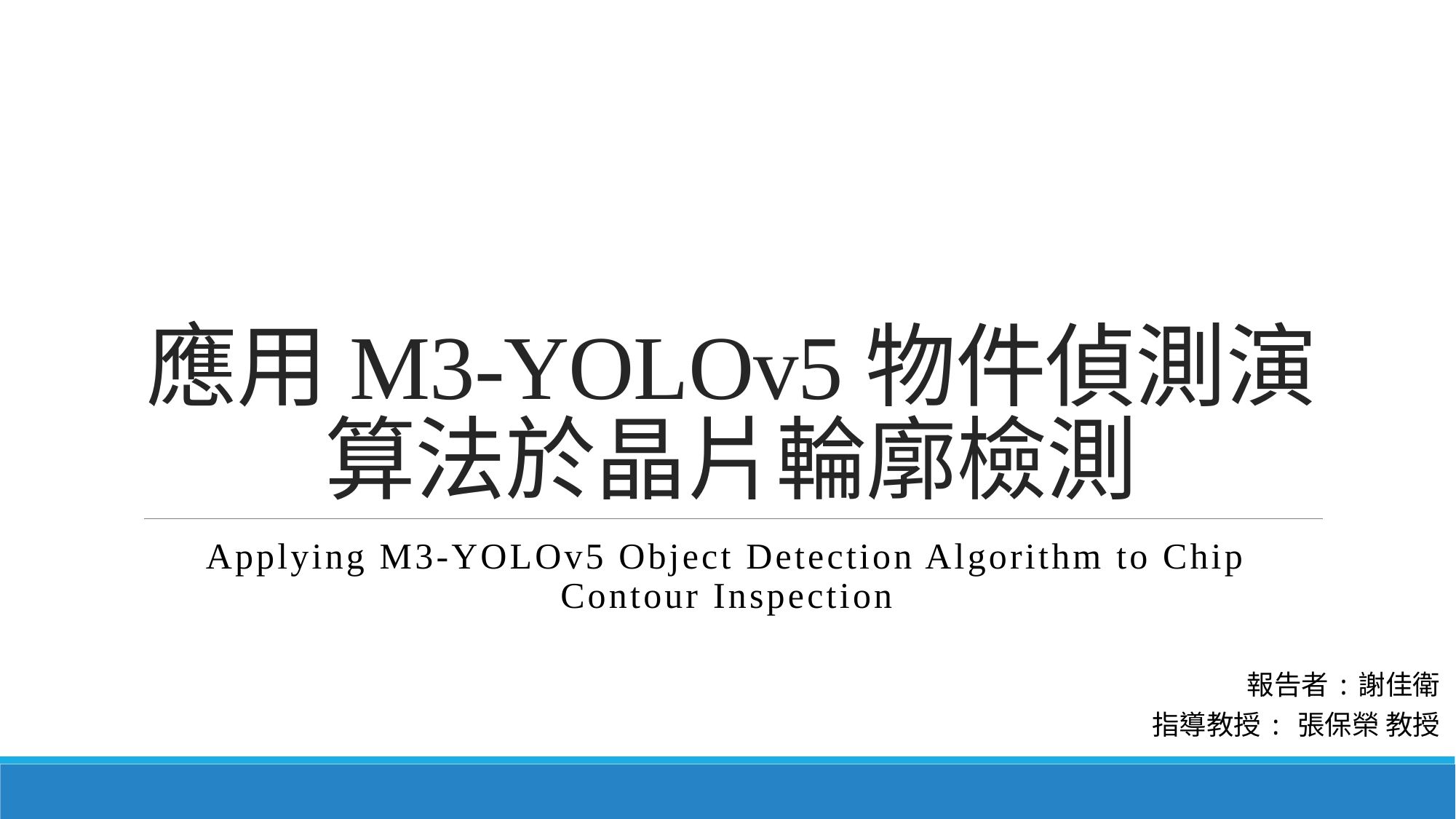

# 應用M3-YOLOv5物件偵測演算法於晶片輪廓檢測
Applying M3-YOLOv5 Object Detection Algorithm to Chip Contour Inspection
報告者:謝佳衛
指導教授: 張保榮 教授